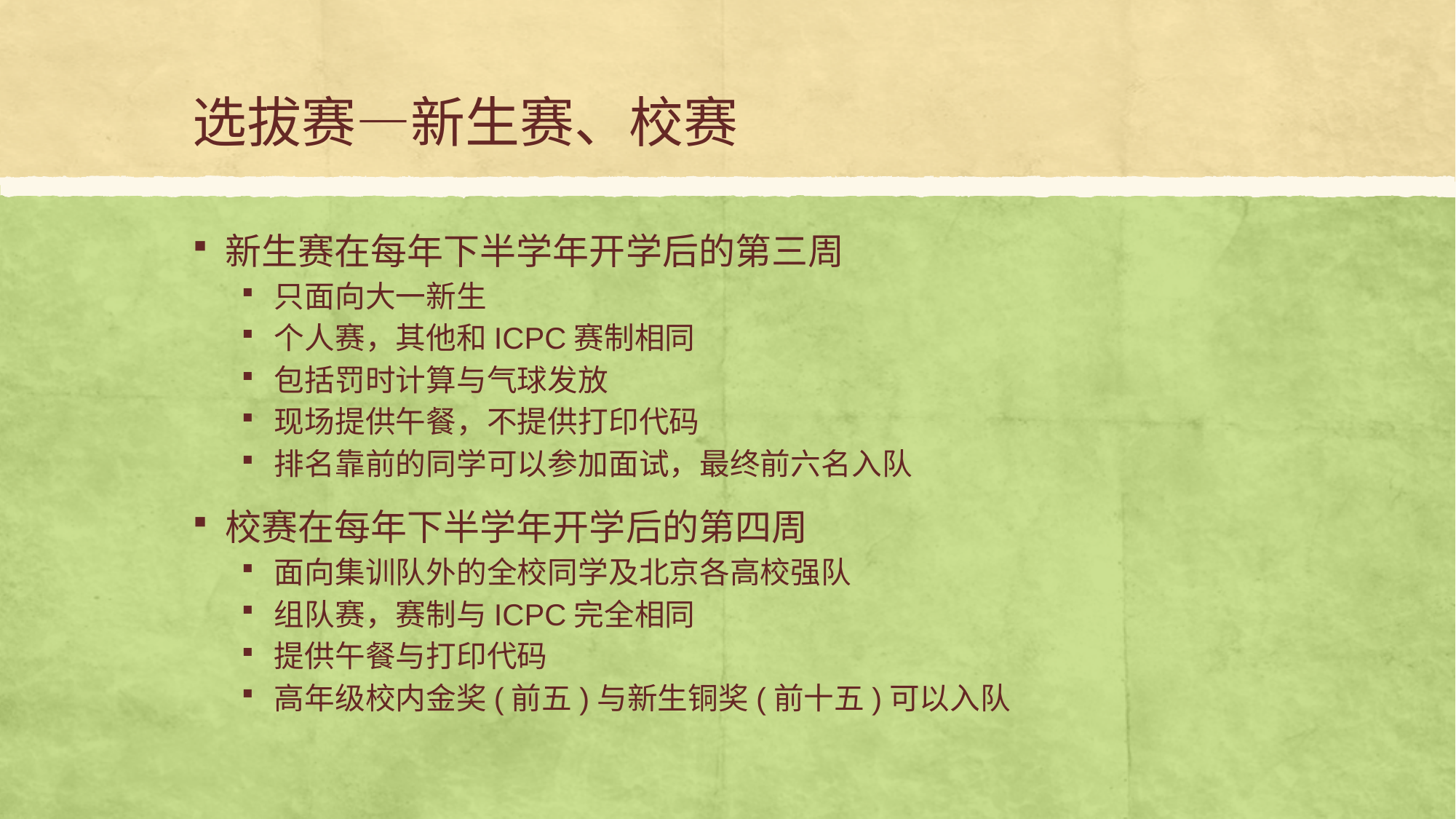

# 选拔赛—新生赛、校赛
新生赛在每年下半学年开学后的第三周
只面向大一新生
个人赛，其他和ICPC赛制相同
包括罚时计算与气球发放
现场提供午餐，不提供打印代码
排名靠前的同学可以参加面试，最终前六名入队
校赛在每年下半学年开学后的第四周
面向集训队外的全校同学及北京各高校强队
组队赛，赛制与ICPC完全相同
提供午餐与打印代码
高年级校内金奖(前五)与新生铜奖(前十五)可以入队